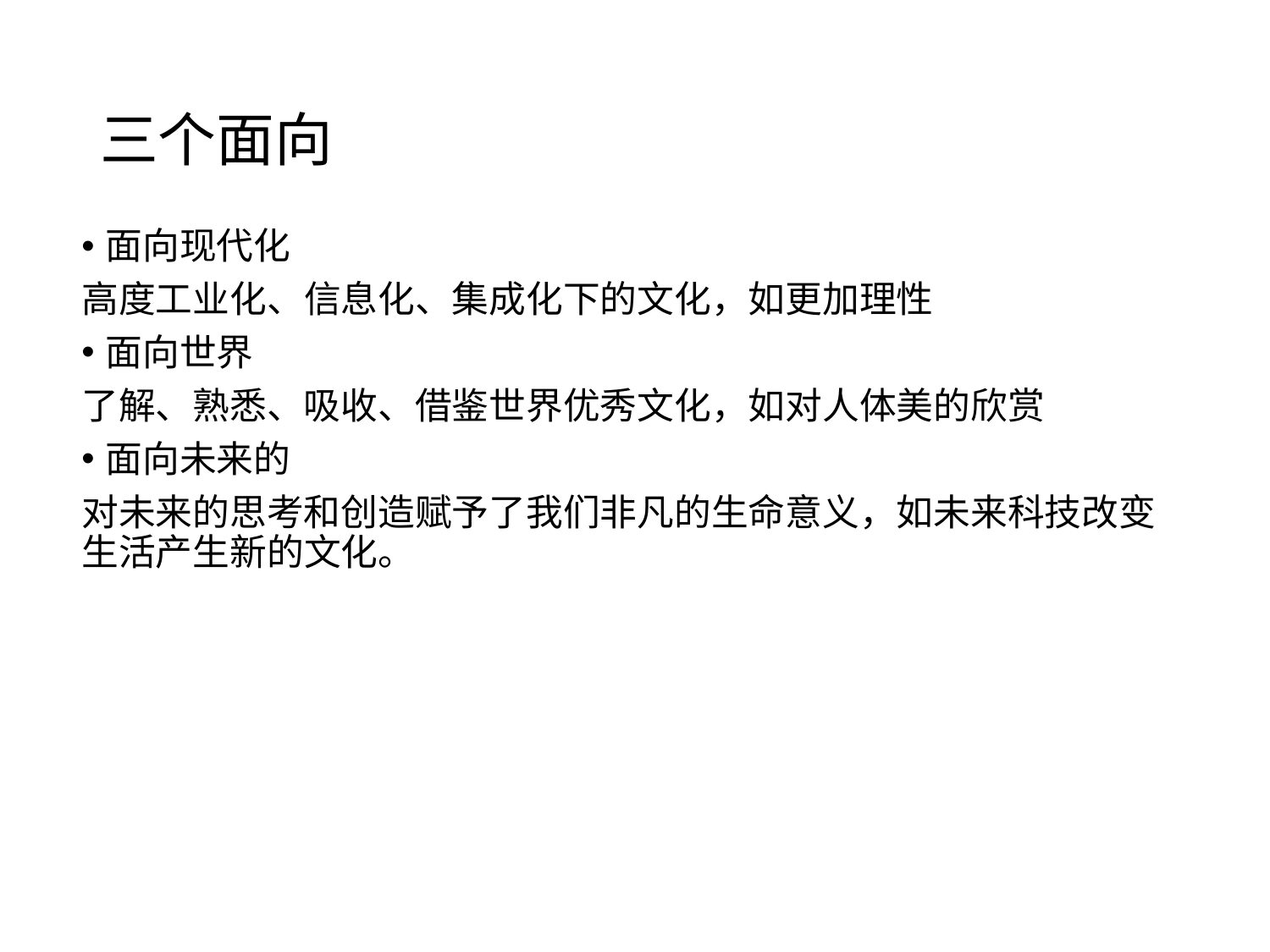

# 三个面向
面向现代化
高度工业化、信息化、集成化下的文化，如更加理性
面向世界
了解、熟悉、吸收、借鉴世界优秀文化，如对人体美的欣赏
面向未来的
对未来的思考和创造赋予了我们非凡的生命意义，如未来科技改变生活产生新的文化。